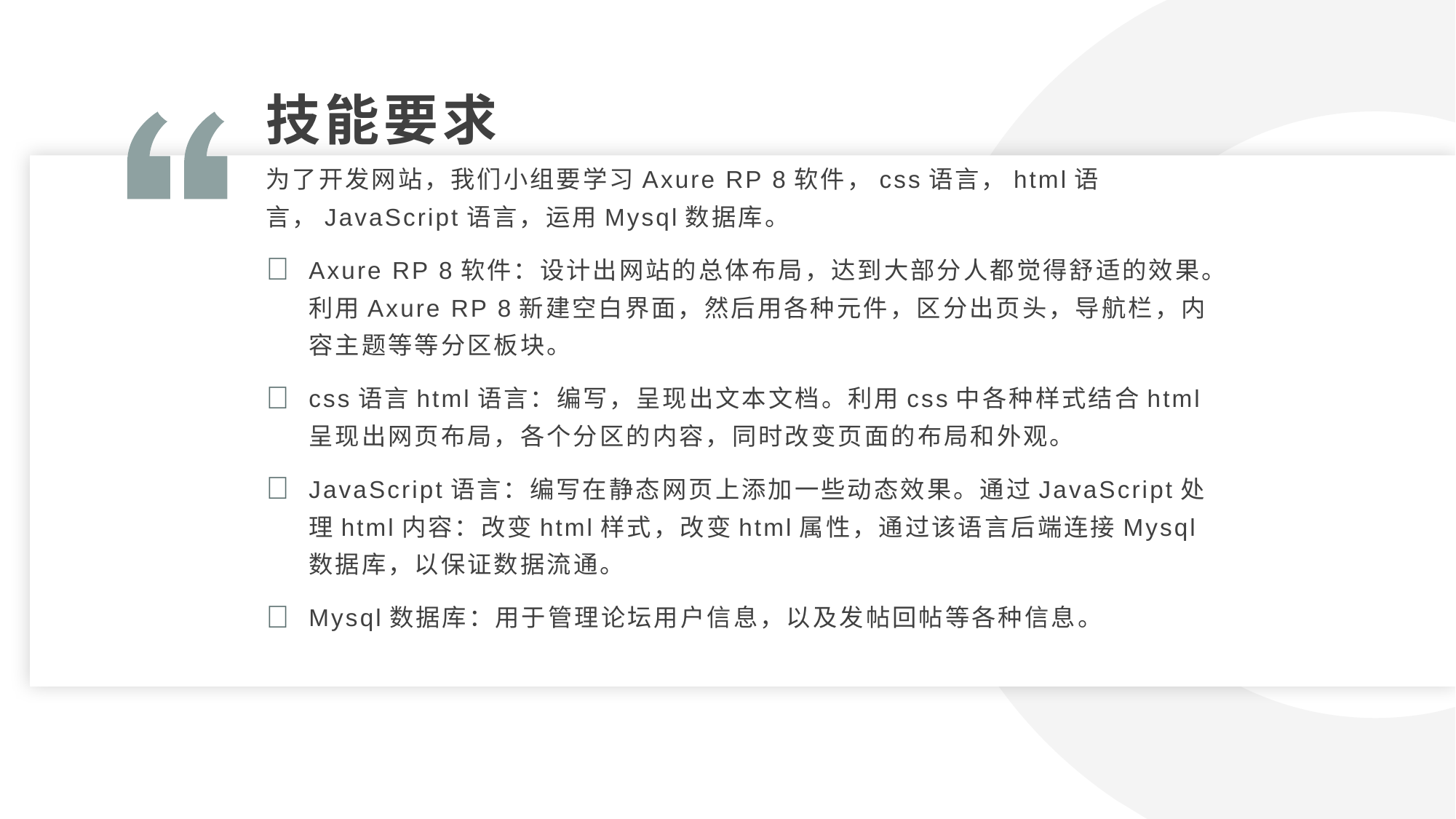

技能要求

为了开发网站，我们小组要学习Axure RP 8软件，css语言，html语言，JavaScript语言，运用Mysql数据库。
Axure RP 8软件：设计出网站的总体布局，达到大部分人都觉得舒适的效果。利用Axure RP 8新建空白界面，然后用各种元件，区分出页头，导航栏，内容主题等等分区板块。
css语言html语言：编写，呈现出文本文档。利用css中各种样式结合html呈现出网页布局，各个分区的内容，同时改变页面的布局和外观。
JavaScript语言：编写在静态网页上添加一些动态效果。通过JavaScript处理html内容：改变html样式，改变html属性，通过该语言后端连接Mysql数据库，以保证数据流通。
Mysql数据库：用于管理论坛用户信息，以及发帖回帖等各种信息。